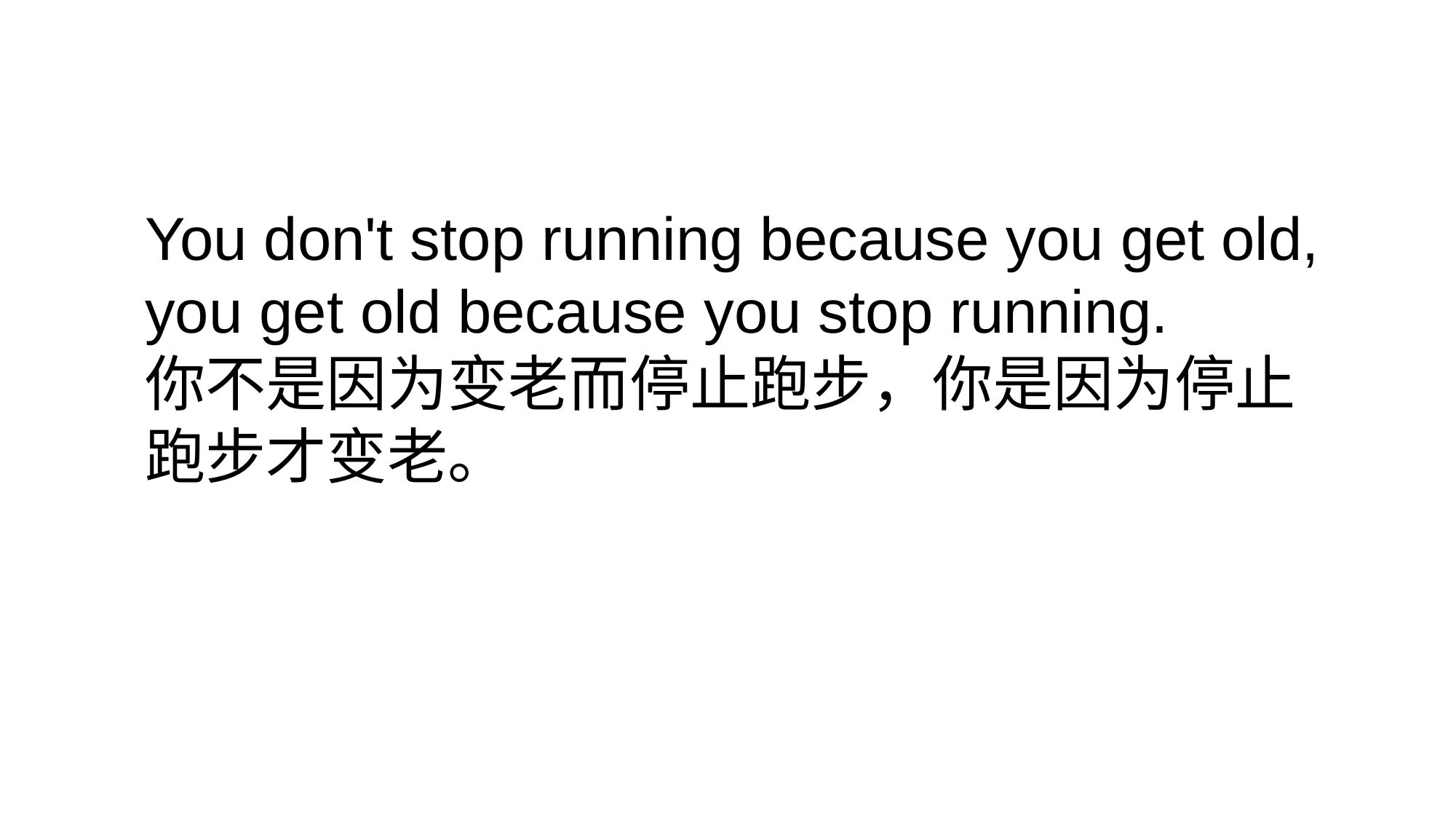

You don't stop running because you get old, you get old because you stop running. 
你不是因为变老而停止跑步，你是因为停止跑步才变老。